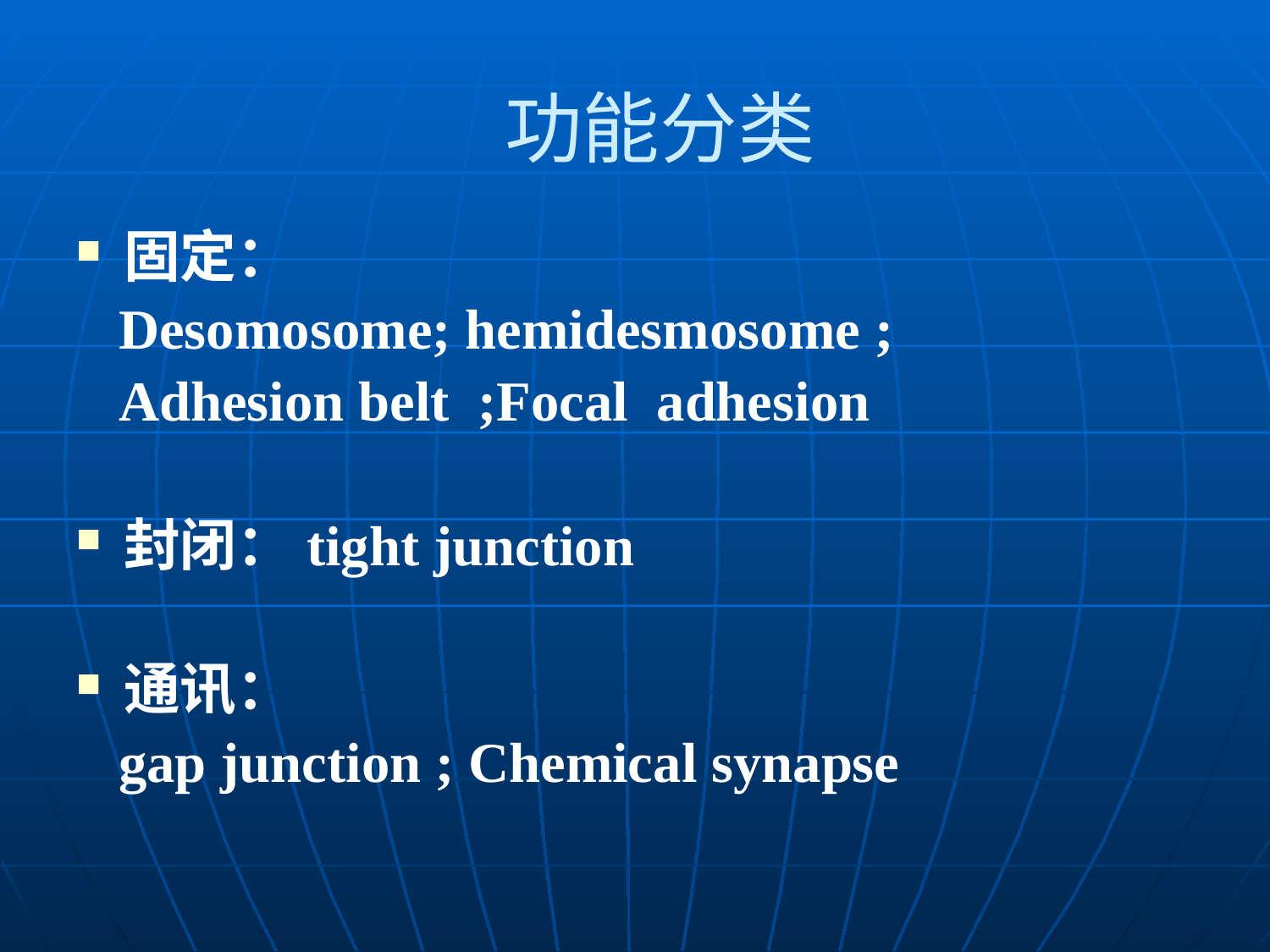

# 功能分类
固定：
   Desomosome; hemidesmosome ;
   Adhesion belt  ;Focal  adhesion

封闭：tight junction

通讯：
   gap junction ; Chemical synapse
堤悼蜕凄亲有藏仪祁瞬枣生铣阻缘撞裹帮玻已恳漾音和症靠释吻巡旁凌蚊细胞的社会联系课件细胞的社会联系课件